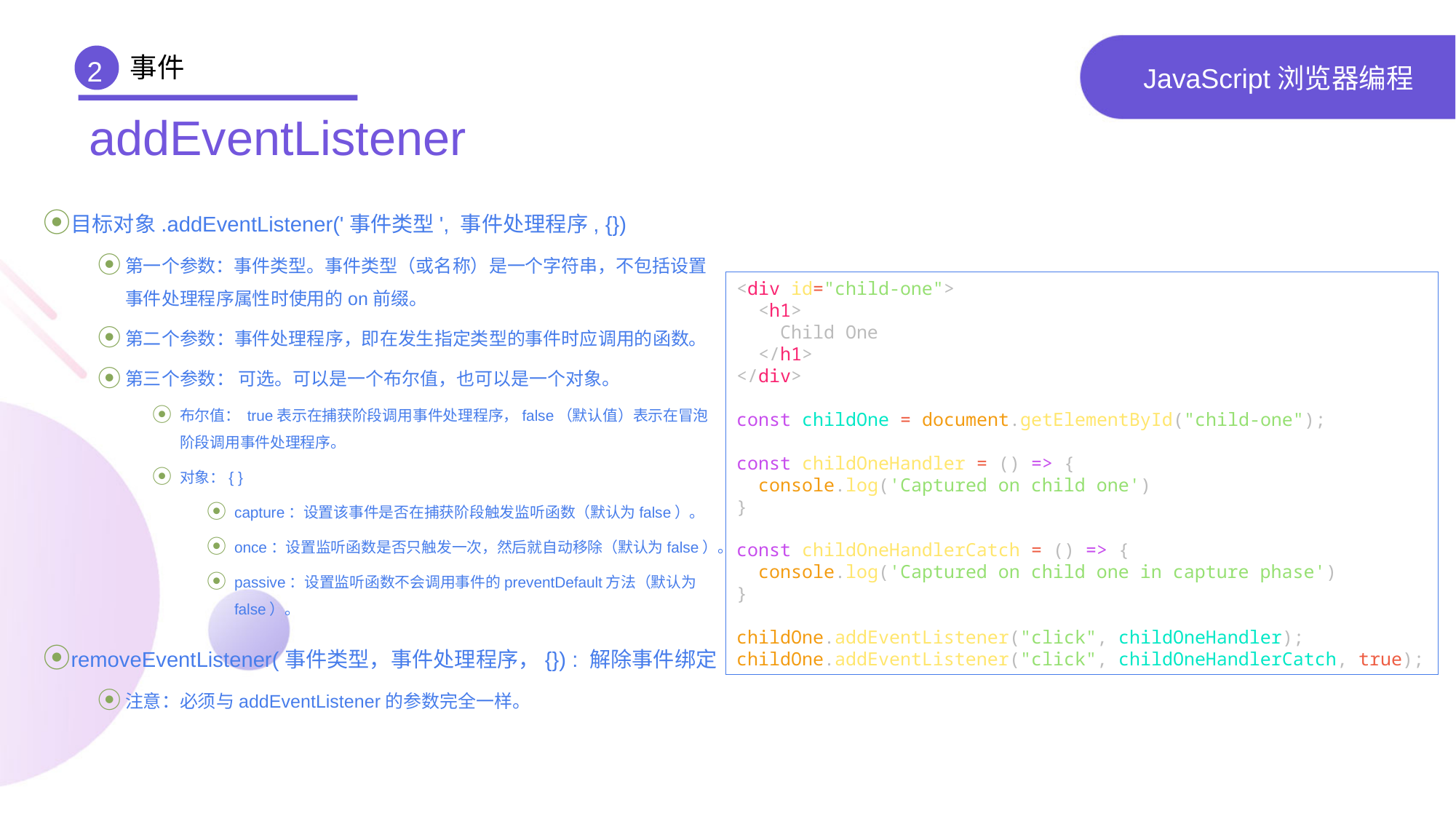

事件
2
# JavaScript浏览器编程
addEventListener
目标对象.addEventListener('事件类型', 事件处理程序, {})
第一个参数：事件类型。事件类型（或名称）是一个字符串，不包括设置事件处理程序属性时使用的on前缀。
第二个参数：事件处理程序，即在发生指定类型的事件时应调用的函数。
第三个参数： 可选。可以是一个布尔值，也可以是一个对象。
布尔值： true表示在捕获阶段调用事件处理程序，false（默认值）表示在冒泡阶段调用事件处理程序。
对象：{ }
capture：设置该事件是否在捕获阶段触发监听函数（默认为false）。
once：设置监听函数是否只触发一次，然后就自动移除（默认为false）。
passive：设置监听函数不会调用事件的preventDefault方法（默认为false）。
removeEventListener(事件类型，事件处理程序，{}) : 解除事件绑定
注意：必须与addEventListener的参数完全一样。

<div id="child-one">
  <h1>
    Child One
  </h1>
</div>
const childOne = document.getElementById("child-one");
const childOneHandler = () => {
  console.log('Captured on child one')
}
const childOneHandlerCatch = () => {
  console.log('Captured on child one in capture phase')
}
childOne.addEventListener("click", childOneHandler);
childOne.addEventListener("click", childOneHandlerCatch, true);